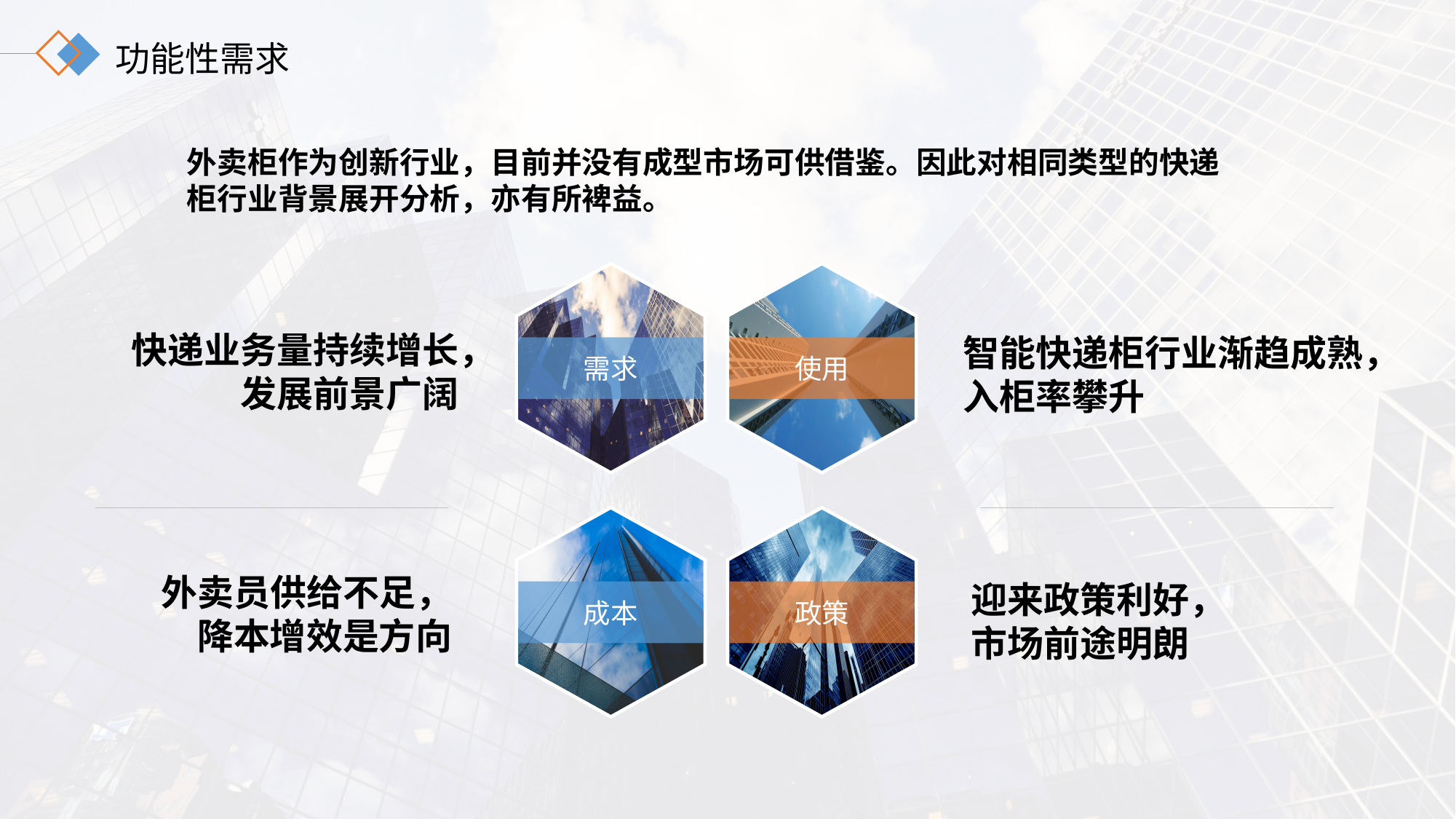

功能性需求
外卖柜作为创新行业，目前并没有成型市场可供借鉴。因此对相同类型的快递柜行业背景展开分析，亦有所裨益。

需求

使用
快递业务量持续增长，
发展前景广阔

智能快递柜行业渐趋成熟，
入柜率攀升

成本

政策
外卖员供给不足，
降本增效是方向

迎来政策利好，
市场前途明朗